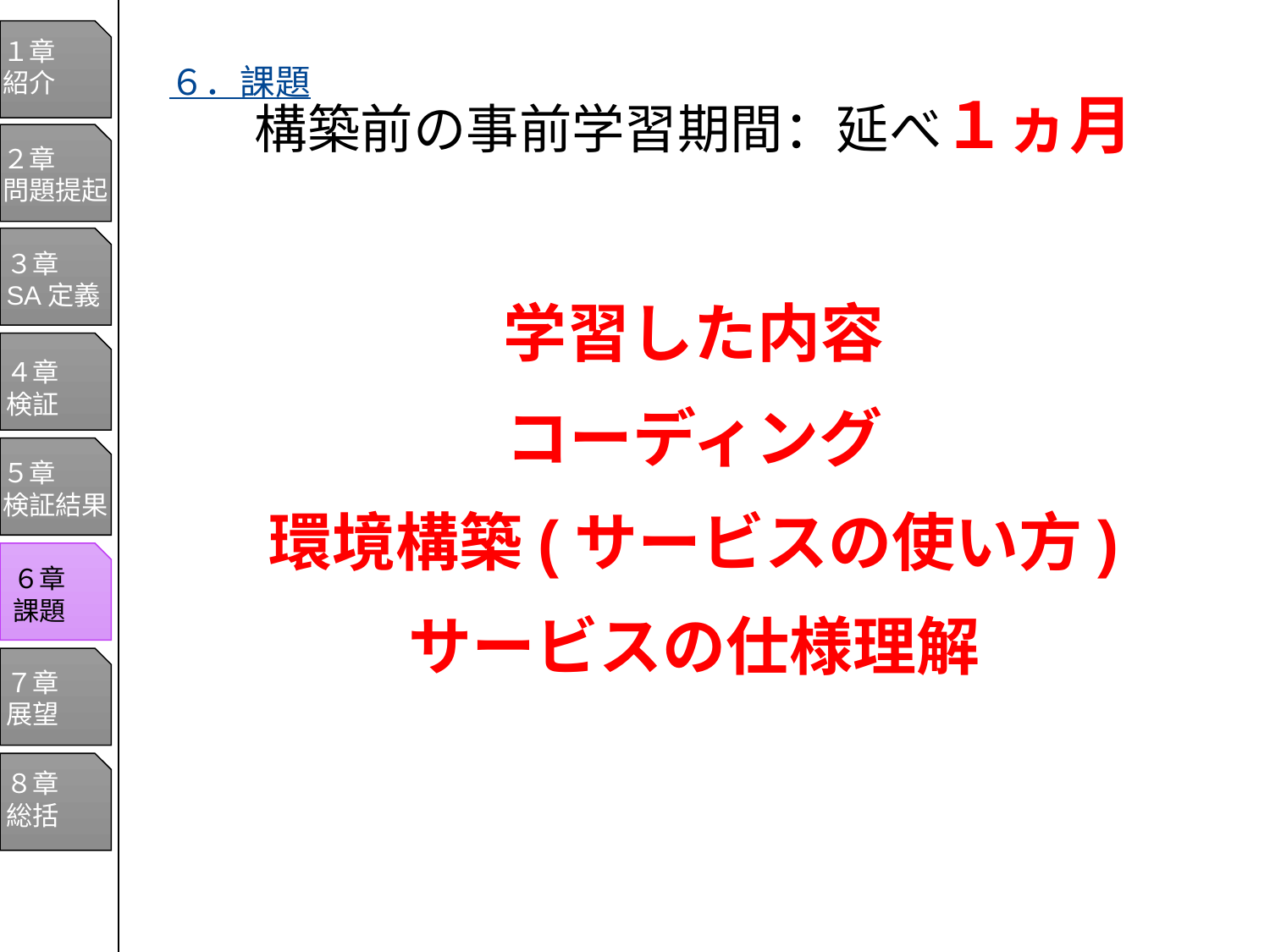

１章
紹介

２章
問題提起

３章
SA定義

４章
検証

５章
検証結果

６章
課題

７章
展望
６章
課題
# ６．課題

構築前の事前学習期間：延べ１ヵ月

学習した内容
コーディング
環境構築(サービスの使い方)
サービスの仕様理解

８章
総括